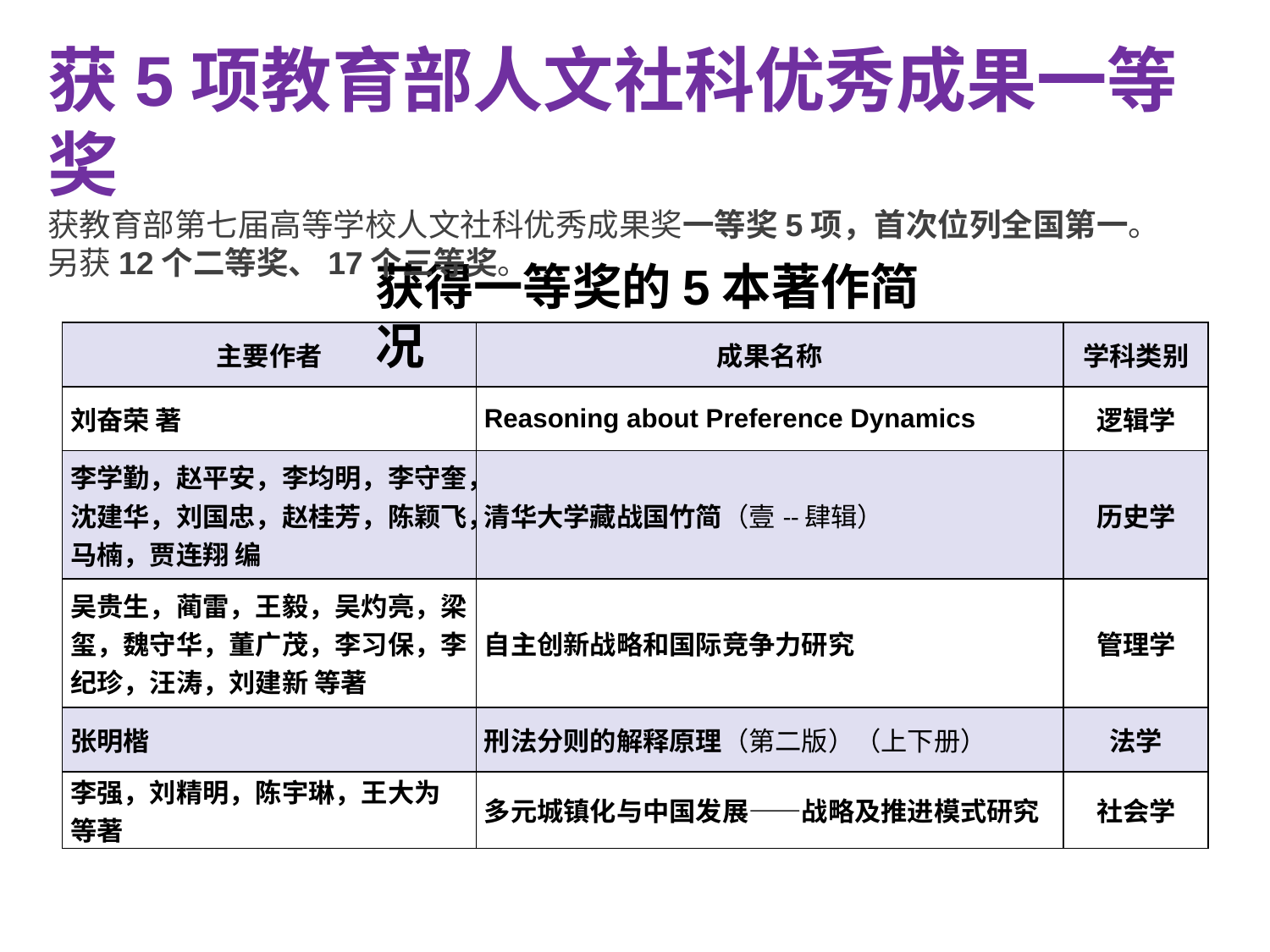

获5项教育部人文社科优秀成果一等奖
获教育部第七届高等学校人文社科优秀成果奖一等奖5项，首次位列全国第一。
另获12个二等奖、17个三等奖。
获得一等奖的5本著作简况
| 主要作者 | 成果名称 | 学科类别 |
| --- | --- | --- |
| 刘奋荣 著 | Reasoning about Preference Dynamics | 逻辑学 |
| 李学勤，赵平安，李均明，李守奎，沈建华，刘国忠，赵桂芳，陈颖飞，马楠，贾连翔 编 | 清华大学藏战国竹简（壹--肆辑） | 历史学 |
| 吴贵生，蔺雷，王毅，吴灼亮，梁玺，魏守华，董广茂，李习保，李纪珍，汪涛，刘建新 等著 | 自主创新战略和国际竞争力研究 | 管理学 |
| 张明楷 | 刑法分则的解释原理（第二版）（上下册） | 法学 |
| 李强，刘精明，陈宇琳，王大为 等著 | 多元城镇化与中国发展——战略及推进模式研究 | 社会学 |